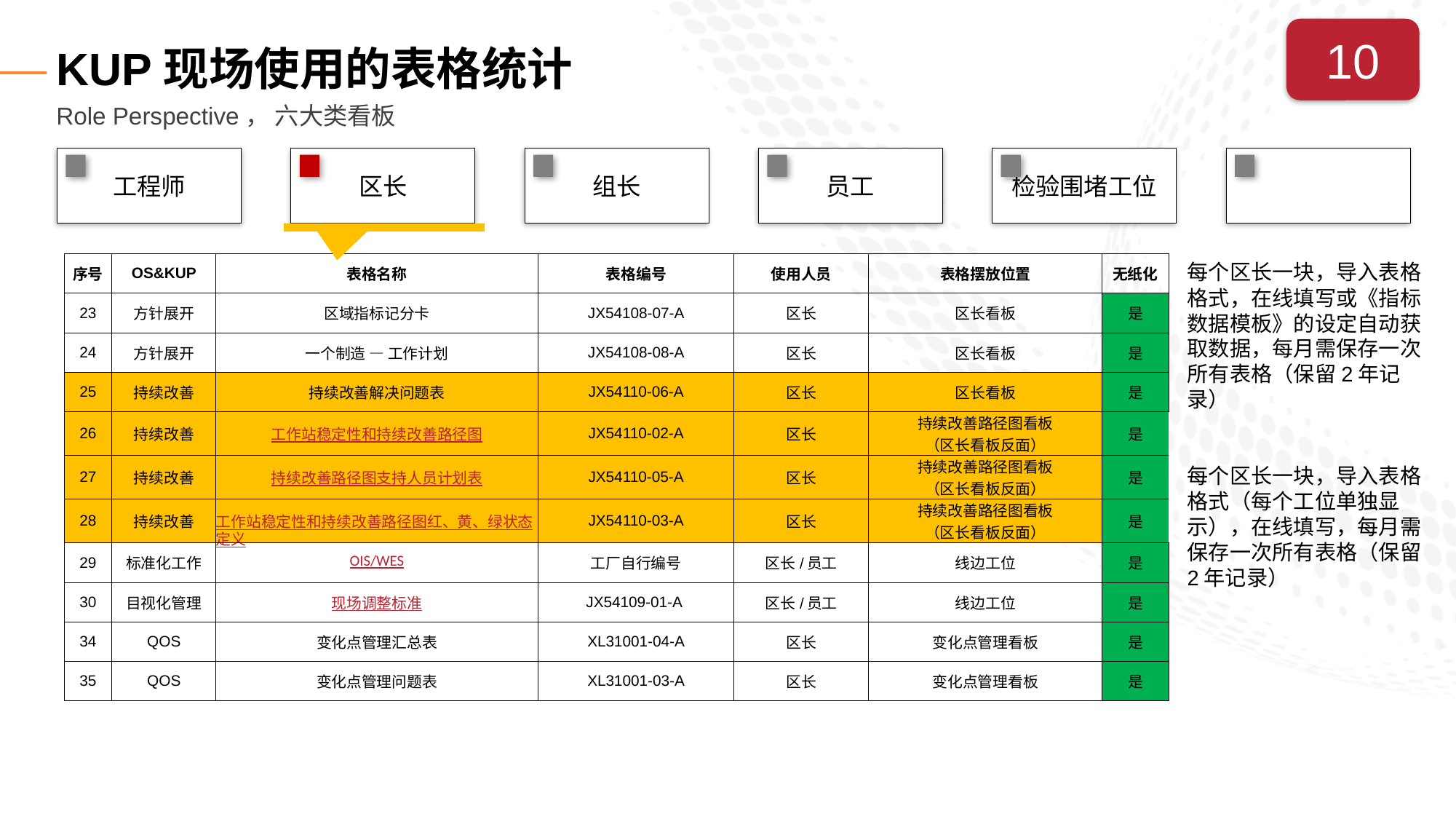

# KUP现场使用的表格统计
10
Role Perspective， 六大类看板
工程师

区长

组长

员工

检验围堵工位

| 序号 | OS&KUP | 表格名称 | 表格编号 | 使用人员 | 表格摆放位置 | 无纸化 |
| --- | --- | --- | --- | --- | --- | --- |
| 23 | 方针展开 | 区域指标记分卡 | JX54108-07-A | 区长 | 区长看板 | 是 |
| 24 | 方针展开 | 一个制造 — 工作计划 | JX54108-08-A | 区长 | 区长看板 | 是 |
| 25 | 持续改善 | 持续改善解决问题表 | JX54110-06-A | 区长 | 区长看板 | 是 |
| 26 | 持续改善 | 工作站稳定性和持续改善路径图 | JX54110-02-A | 区长 | 持续改善路径图看板 （区长看板反面） | 是 |
| 27 | 持续改善 | 持续改善路径图支持人员计划表 | JX54110-05-A | 区长 | 持续改善路径图看板 （区长看板反面） | 是 |
| 28 | 持续改善 | 工作站稳定性和持续改善路径图红、黄、绿状态定义 | JX54110-03-A | 区长 | 持续改善路径图看板 （区长看板反面） | 是 |
| 29 | 标准化工作 | OIS/WES | 工厂自行编号 | 区长/员工 | 线边工位 | 是 |
| 30 | 目视化管理 | 现场调整标准 | JX54109-01-A | 区长/员工 | 线边工位 | 是 |
| 34 | QOS | 变化点管理汇总表 | XL31001-04-A | 区长 | 变化点管理看板 | 是 |
| 35 | QOS | 变化点管理问题表 | XL31001-03-A | 区长 | 变化点管理看板 | 是 |
每个区长一块，导入表格格式，在线填写或《指标数据模板》的设定自动获取数据，每月需保存一次所有表格（保留2年记录）

每个区长一块，导入表格格式（每个工位单独显示），在线填写，每月需保存一次所有表格（保留2年记录）